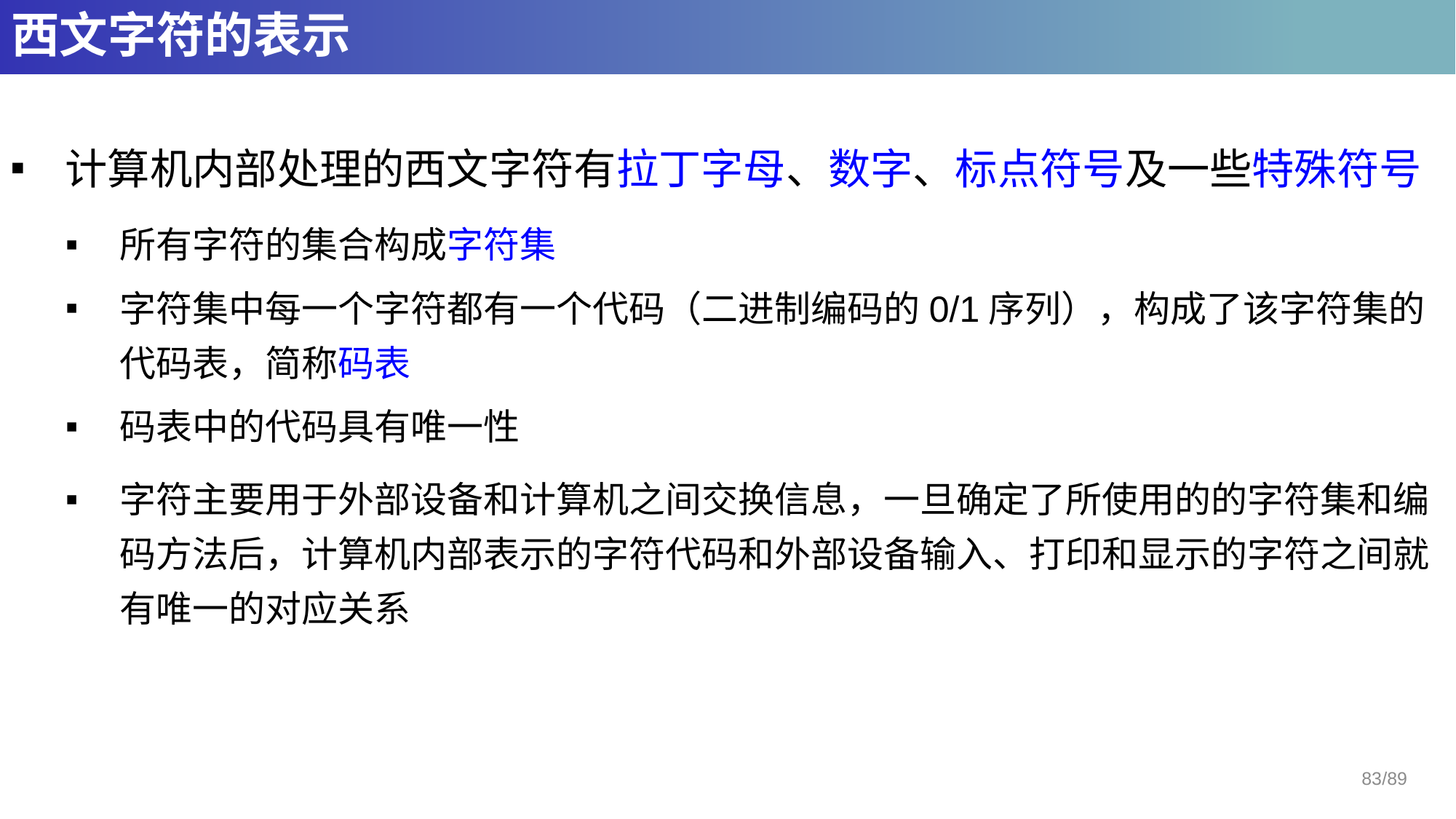

# 西文字符的表示
计算机内部处理的西文字符有拉丁字母、数字、标点符号及一些特殊符号
所有字符的集合构成字符集
字符集中每一个字符都有一个代码（二进制编码的0/1序列），构成了该字符集的代码表，简称码表
码表中的代码具有唯一性
字符主要用于外部设备和计算机之间交换信息，一旦确定了所使用的的字符集和编码方法后，计算机内部表示的字符代码和外部设备输入、打印和显示的字符之间就有唯一的对应关系
83/89